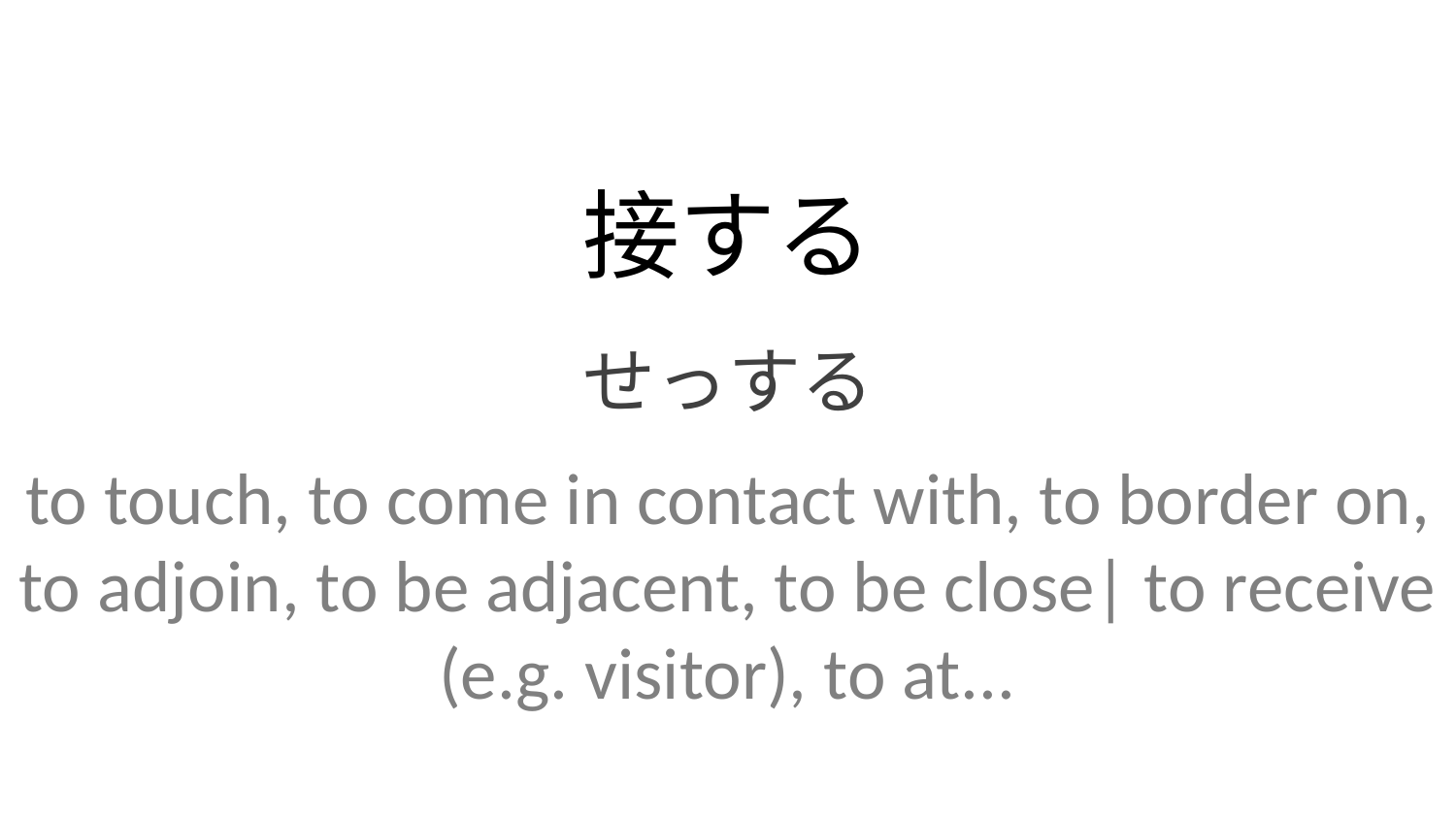

接する

せっする
to touch, to come in contact with, to border on, to adjoin, to be adjacent, to be close| to receive (e.g. visitor), to at...